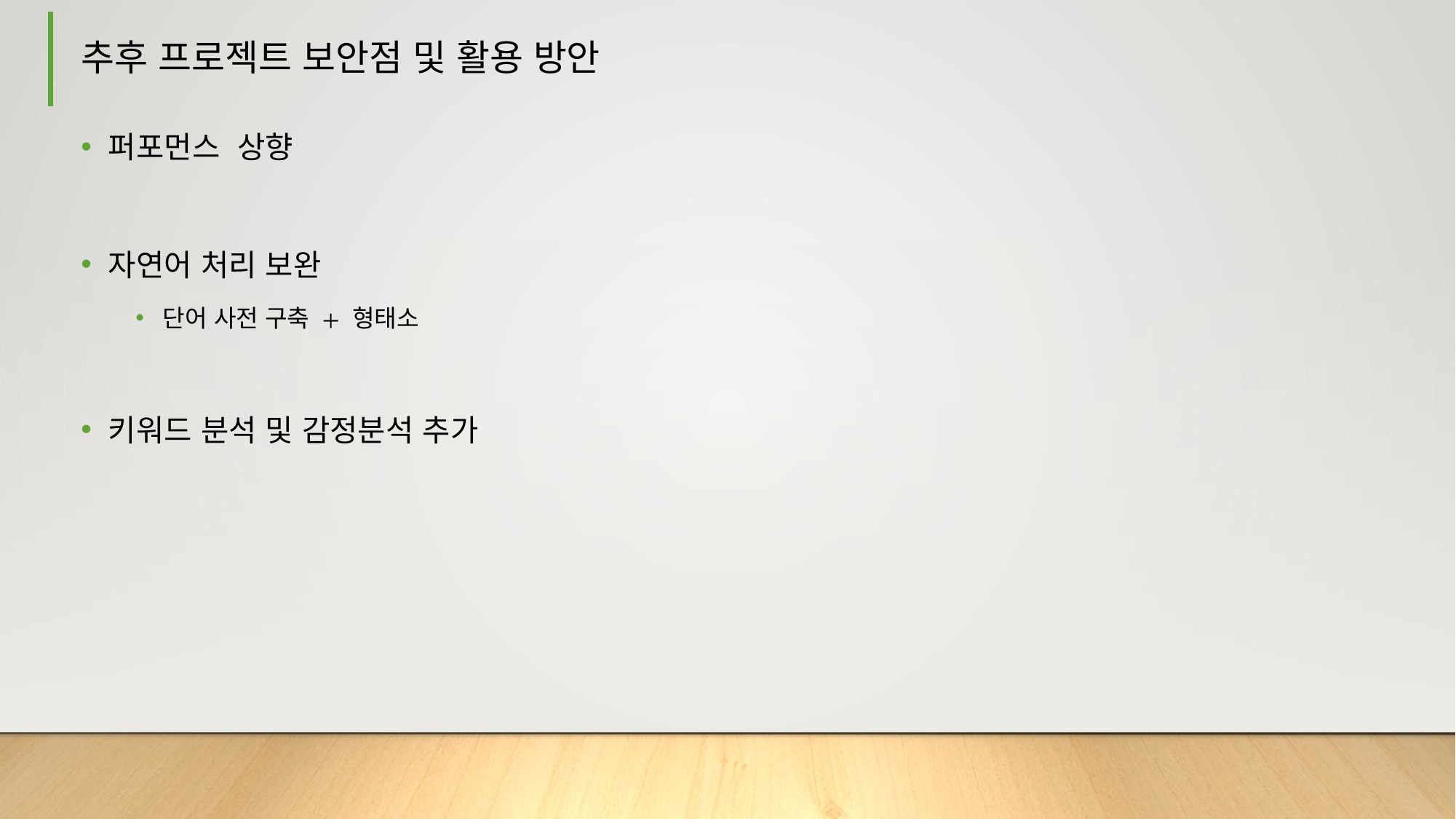

# 추후 프로젝트 보안점 및 활용 방안
퍼포먼스  상향

자연어 처리 보완
단어 사전 구축 + 형태소

키워드 분석 및 감정분석 추가